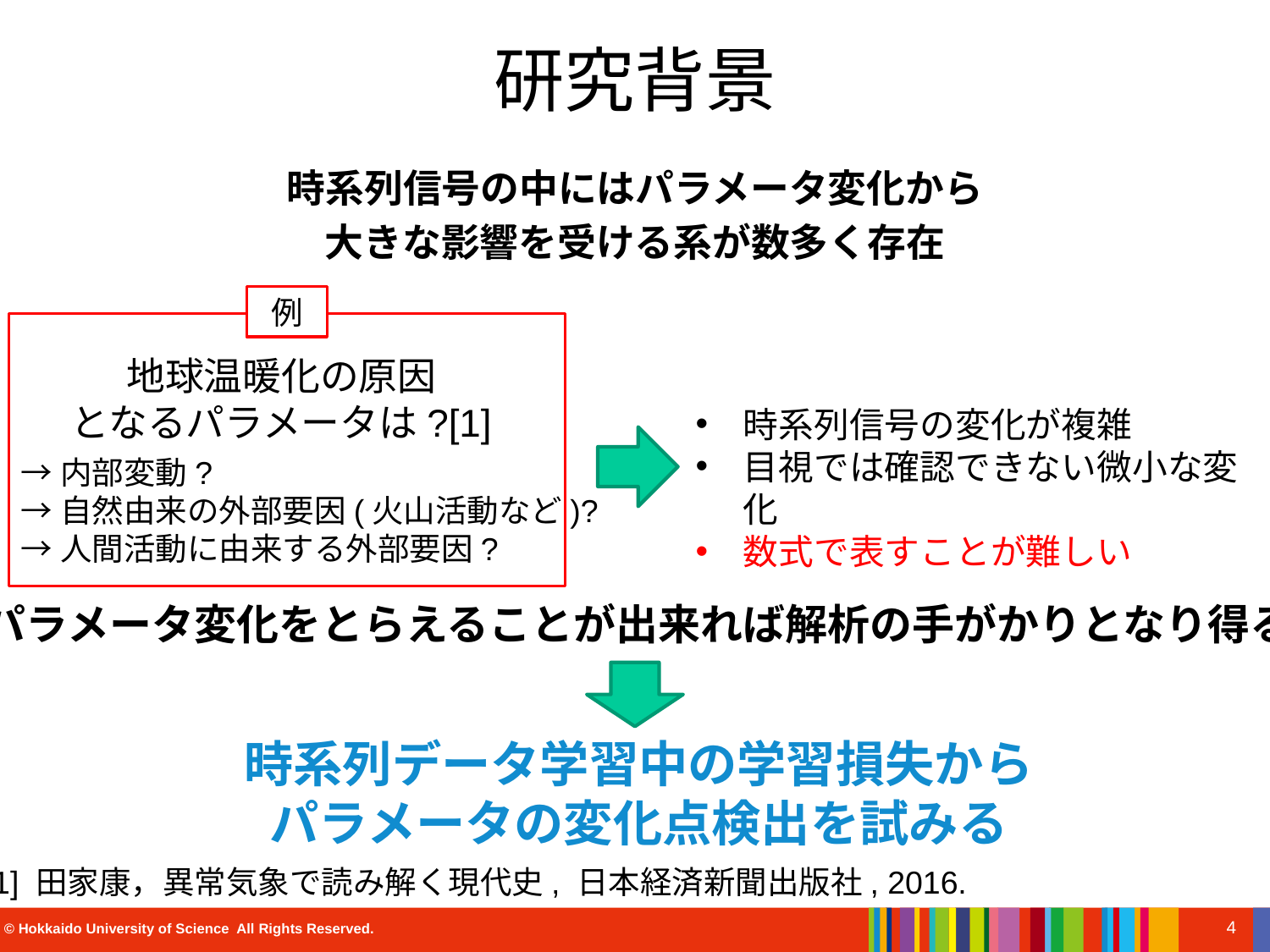

# 研究背景
時系列信号の中にはパラメータ変化から
大きな影響を受ける系が数多く存在
例

地球温暖化の原因
となるパラメータは?[1]
→内部変動?
→自然由来の外部要因(火山活動など)?
→人間活動に由来する外部要因?
時系列信号の変化が複雑
目視では確認できない微小な変化
数式で表すことが難しい

パラメータ変化をとらえることが出来れば解析の手がかりとなり得る

時系列データ学習中の学習損失から
パラメータの変化点検出を試みる
[1] 田家康，異常気象で読み解く現代史, 日本経済新聞出版社, 2016.